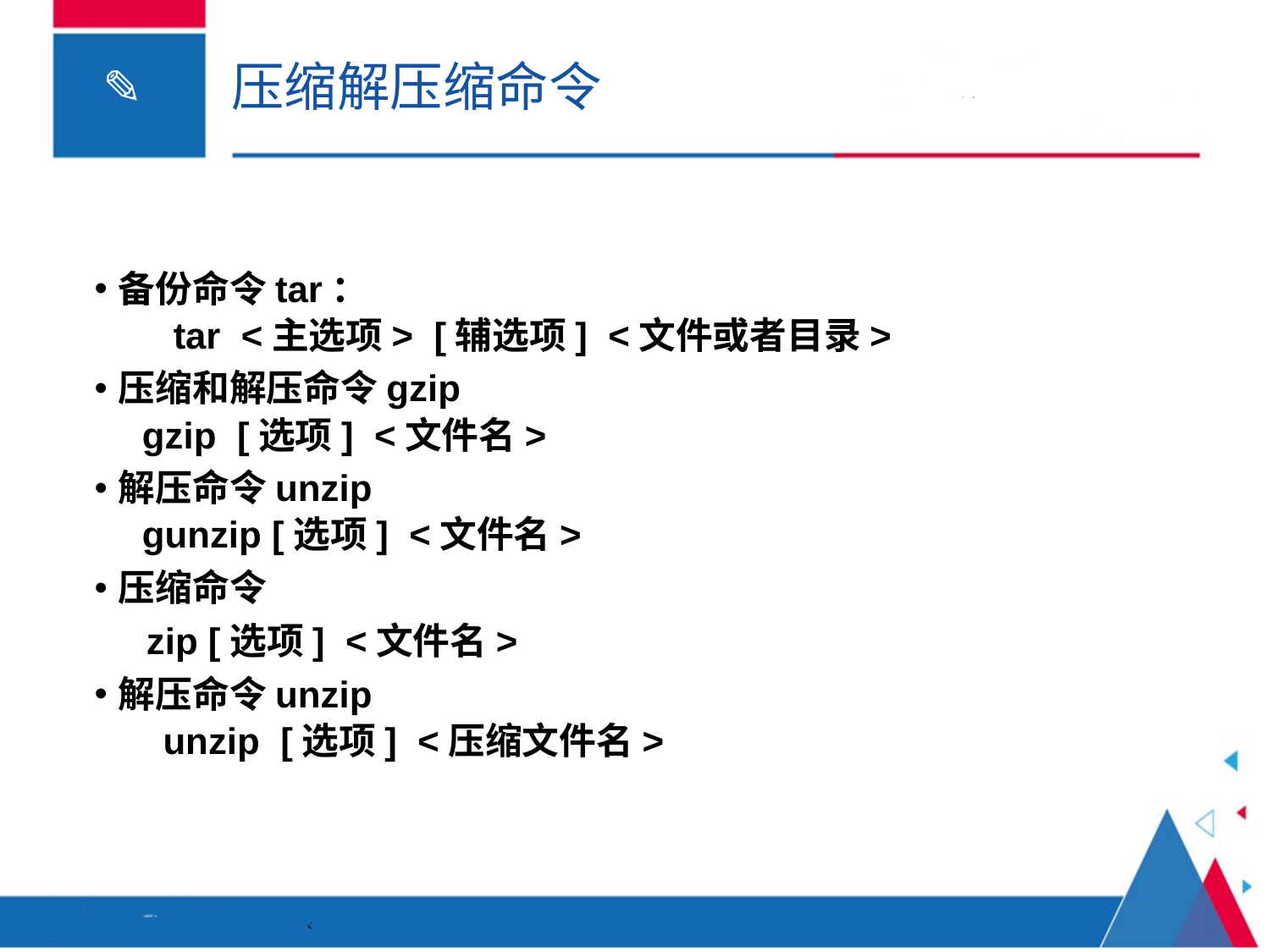

# 压缩解压缩命令
备份命令tar：
   tar  <主选项>  [辅选项]  <文件或者目录>
压缩和解压命令gzip
gzip  [选项]  <文件名>
解压命令unzip
gunzip [选项]  <文件名>
压缩命令
     zip [选项]  <文件名>
解压命令unzip
  unzip  [选项]  <压缩文件名>